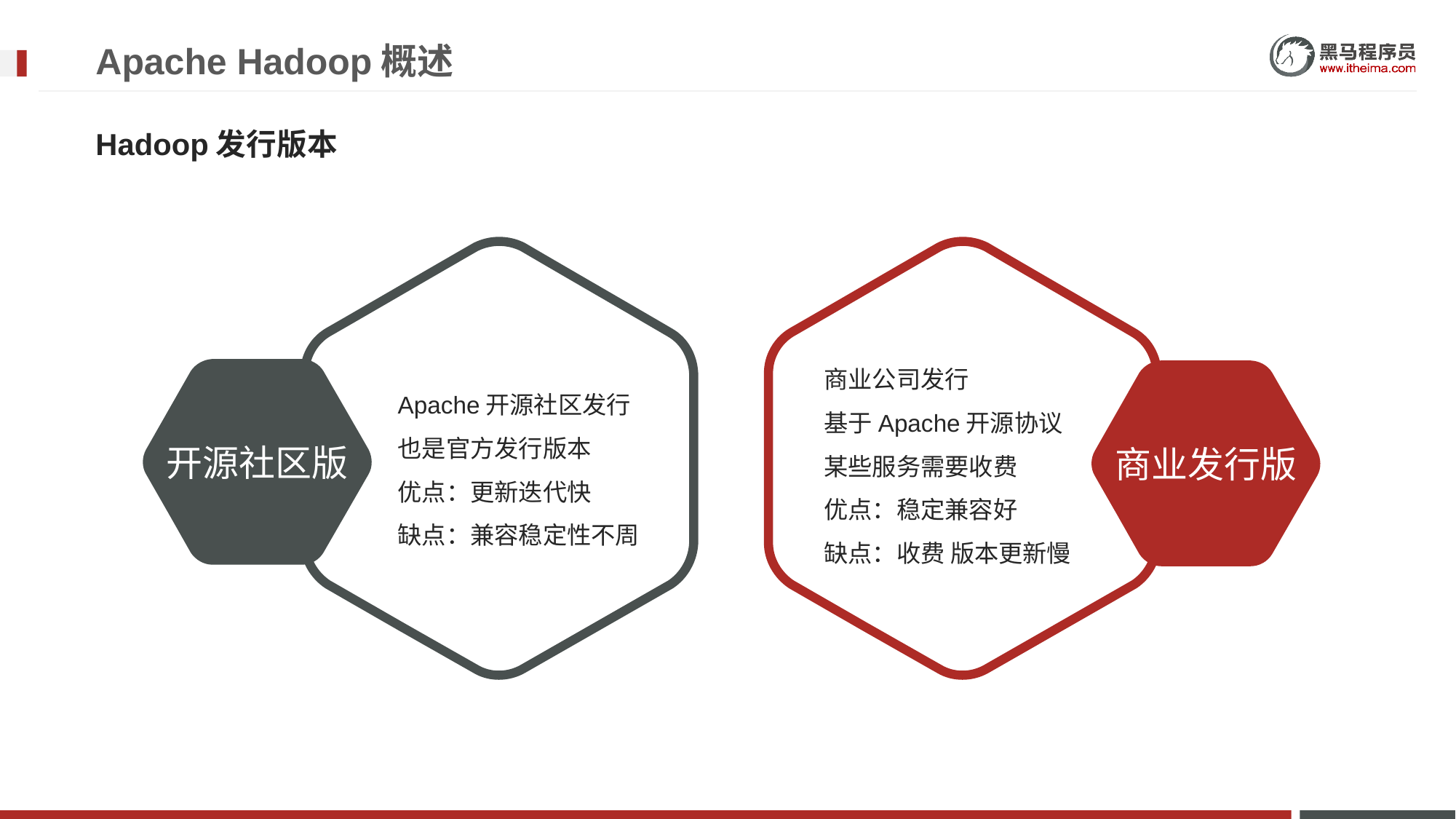

# Apache Hadoop概述
Hadoop发行版本

商业公司发行
基于Apache开源协议
某些服务需要收费
优点：稳定兼容好
缺点：收费 版本更新慢
开源社区版
商业发行版
Apache开源社区发行
也是官方发行版本
优点：更新迭代快
缺点：兼容稳定性不周